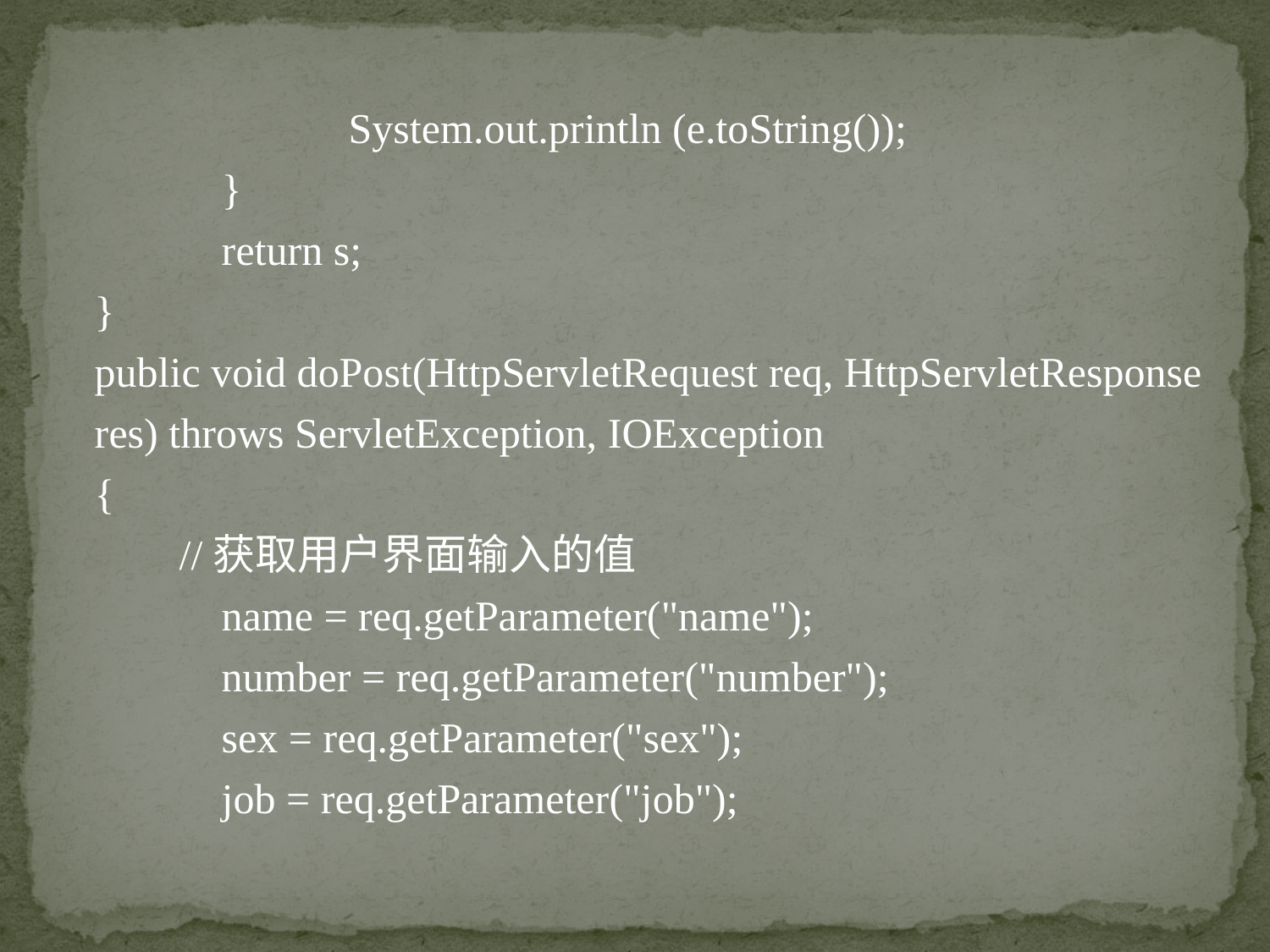

System.out.println (e.toString());
	}
	return s;
}
public void doPost(HttpServletRequest req, HttpServletResponse res) throws ServletException, IOException
{
        //获取用户界面输入的值
	name = req.getParameter("name");
	number = req.getParameter("number");
	sex = req.getParameter("sex");
	job = req.getParameter("job");